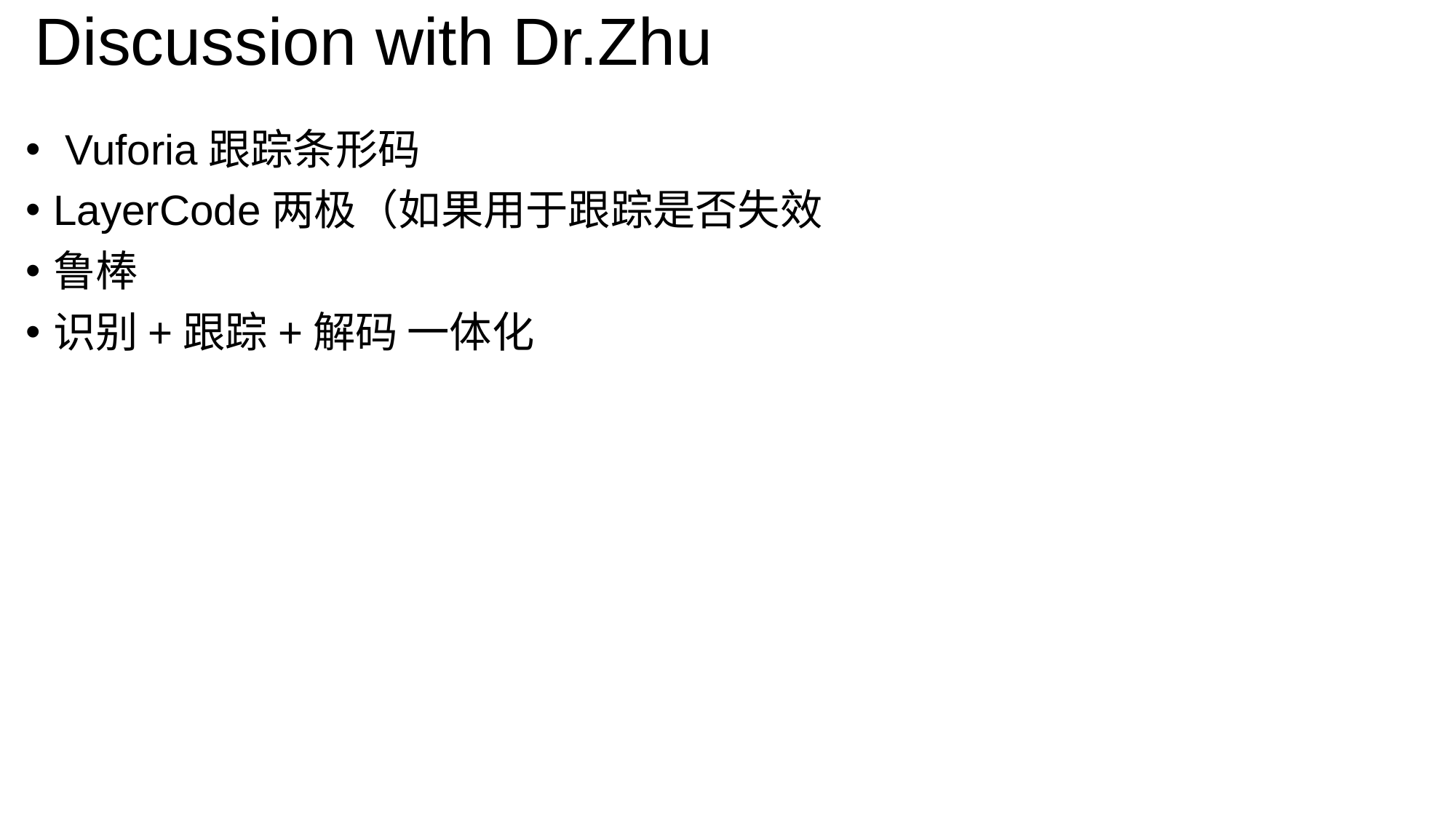

# Discussion with Dr.Zhu
 Vuforia跟踪条形码
LayerCode两极（如果用于跟踪是否失效
鲁棒
识别+跟踪+解码 一体化